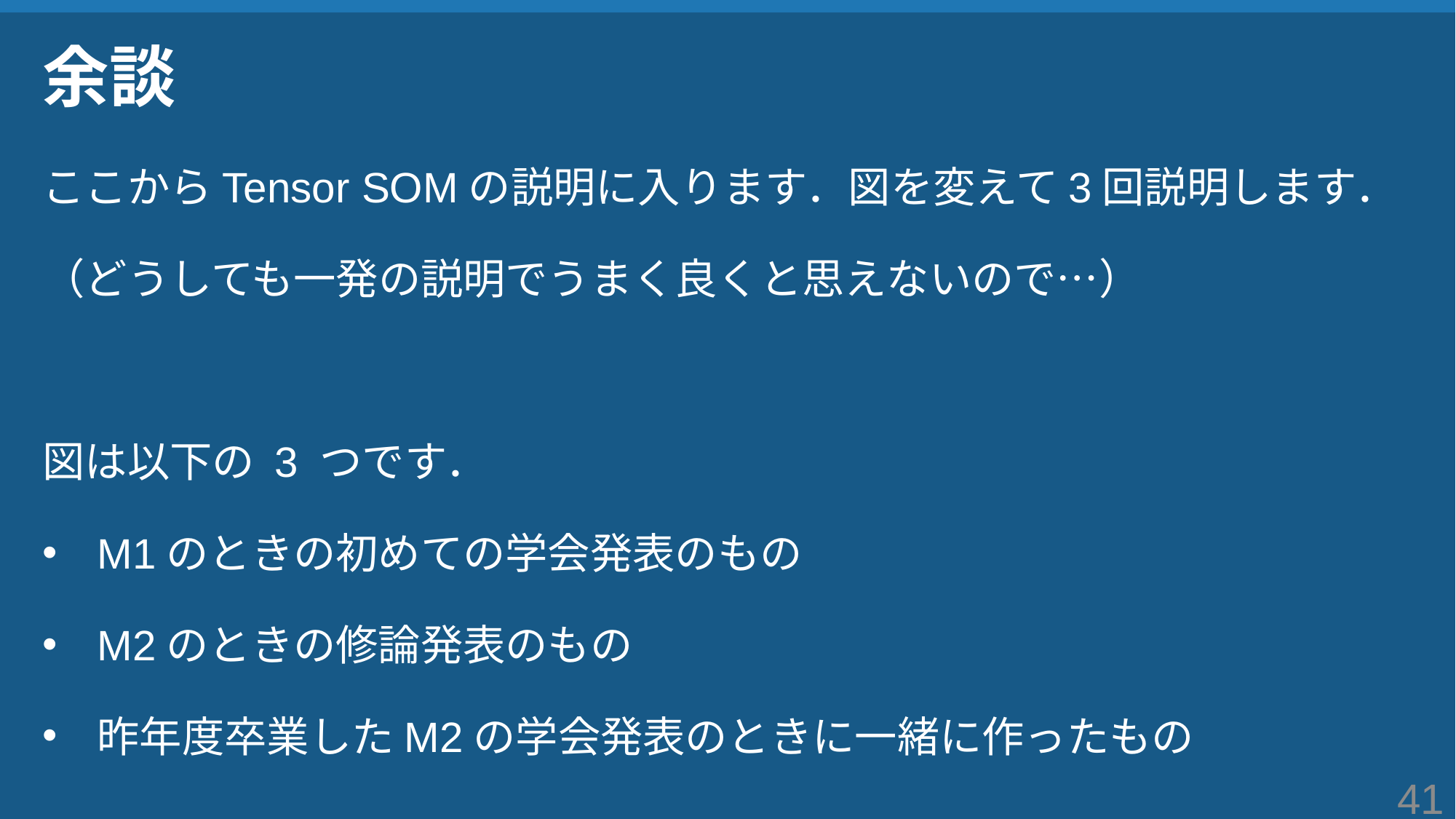

# 余談
ここからTensor SOMの説明に入ります．図を変えて3回説明します．
（どうしても一発の説明でうまく良くと思えないので…）

図は以下の 3 つです．
M1のときの初めての学会発表のもの
M2のときの修論発表のもの
昨年度卒業したM2の学会発表のときに一緒に作ったもの
41